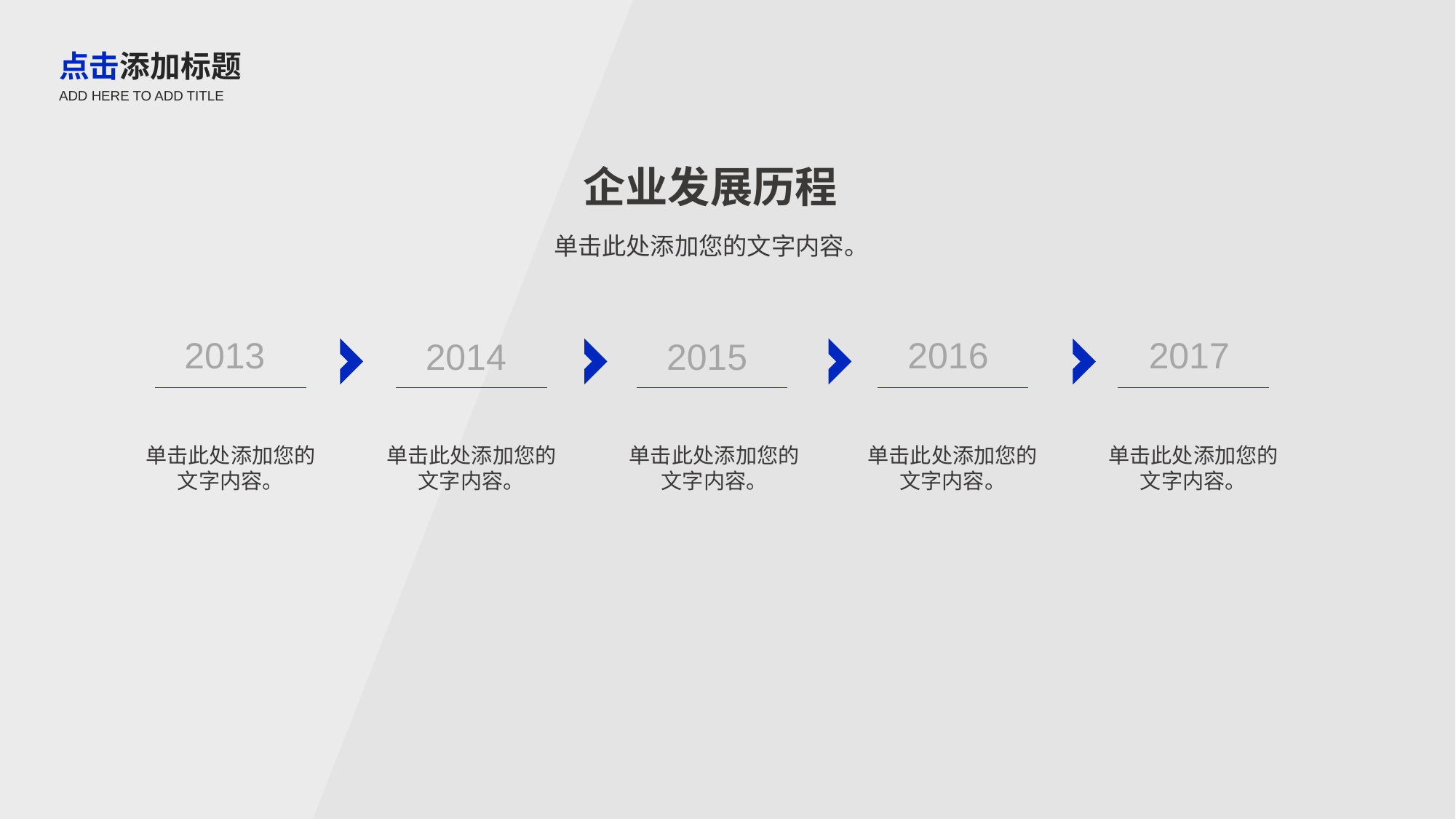

点击添加标题
ADD HERE TO ADD TITLE
企业发展历程
单击此处添加您的文字内容。
2013
2016
2017
2014
2015

单击此处添加您的文字内容。
单击此处添加您的文字内容。
单击此处添加您的文字内容。
单击此处添加您的文字内容。
单击此处添加您的文字内容。